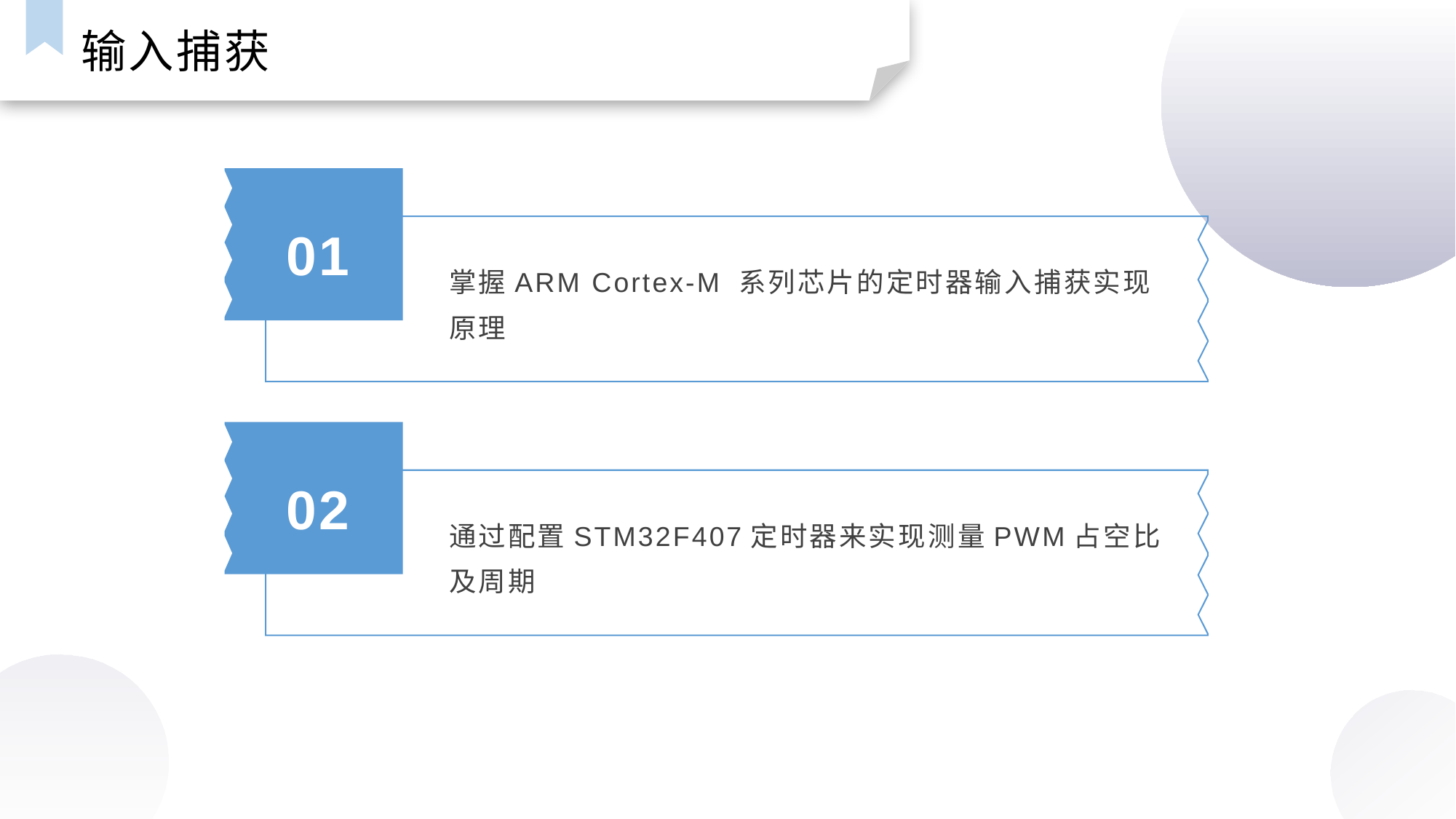

输入捕获

01

掌握ARM Cortex-M 系列芯片的定时器输入捕获实现原理

02

通过配置STM32F407定时器来实现测量PWM占空比及周期